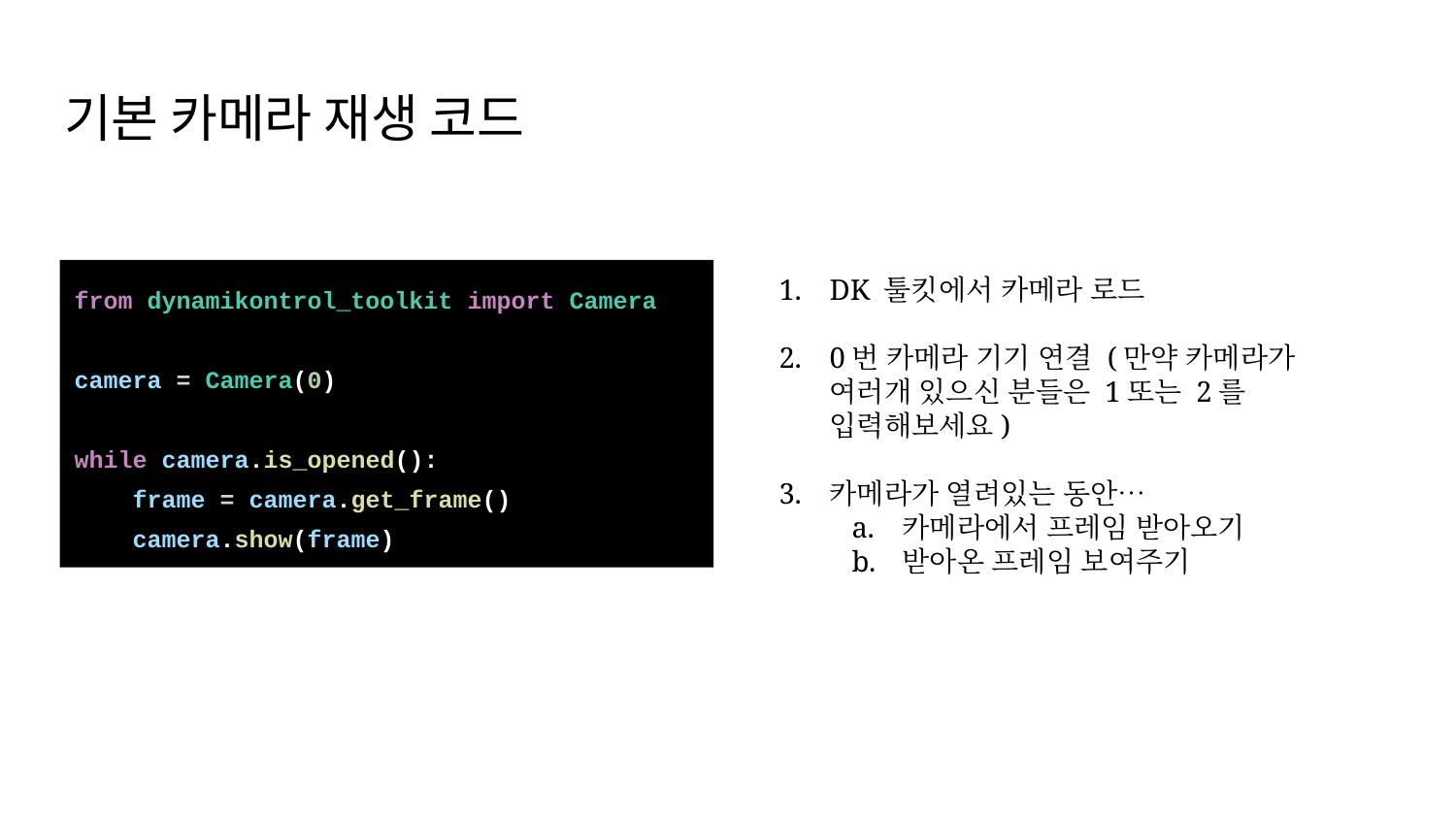

# 기본 카메라 재생 코드
DK 툴킷에서 카메라 로드

0번 카메라 기기 연결 (만약 카메라가 여러개 있으신 분들은 1또는 2를 입력해보세요)

카메라가 열려있는 동안…
카메라에서 프레임 받아오기
받아온 프레임 보여주기
from dynamikontrol_toolkit import Camera

camera = Camera(0)

while camera.is_opened():
    frame = camera.get_frame()
    camera.show(frame)